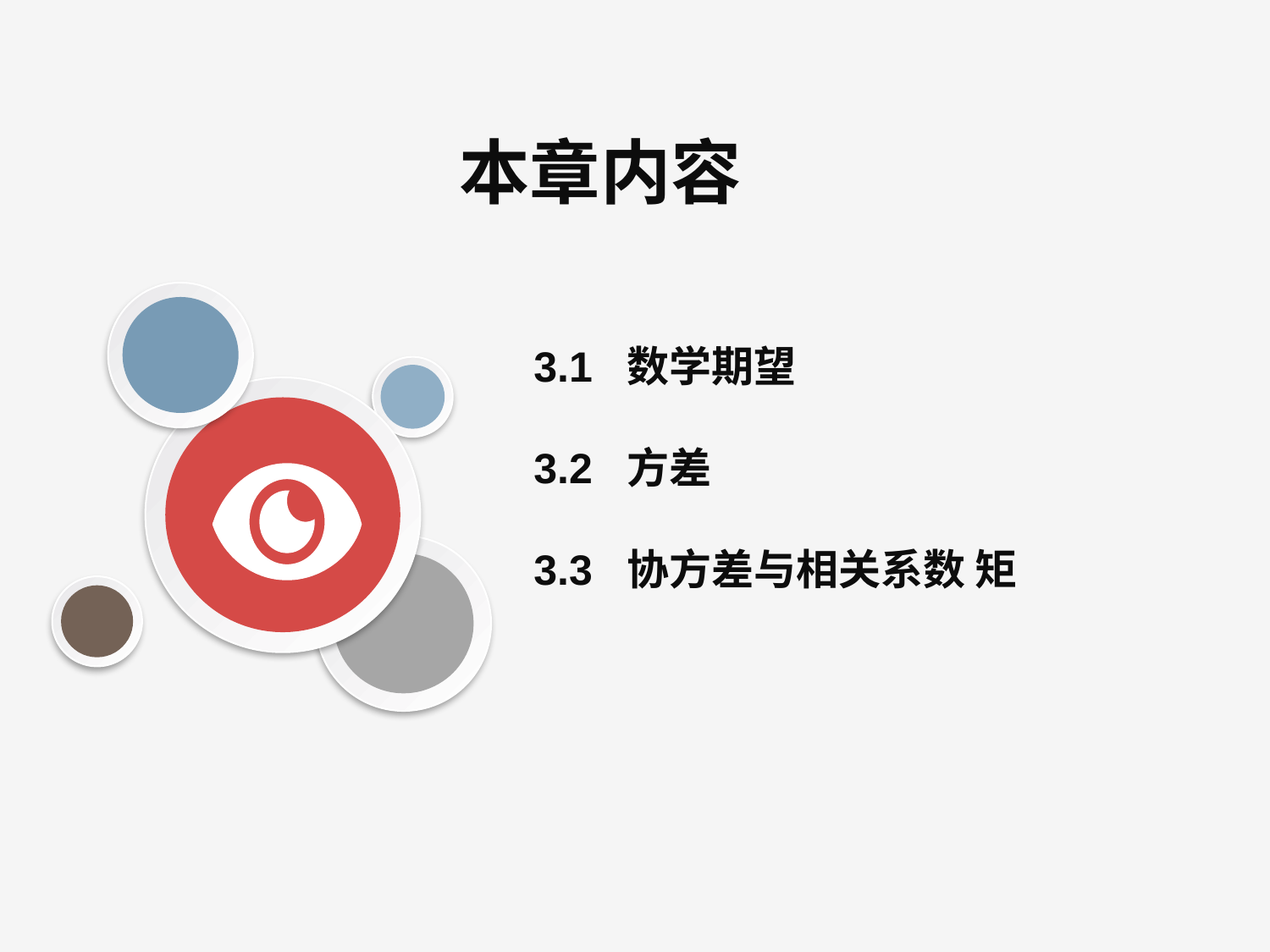

本章内容

3.1  数学期望
3.2  方差
3.3  协方差与相关系数 矩